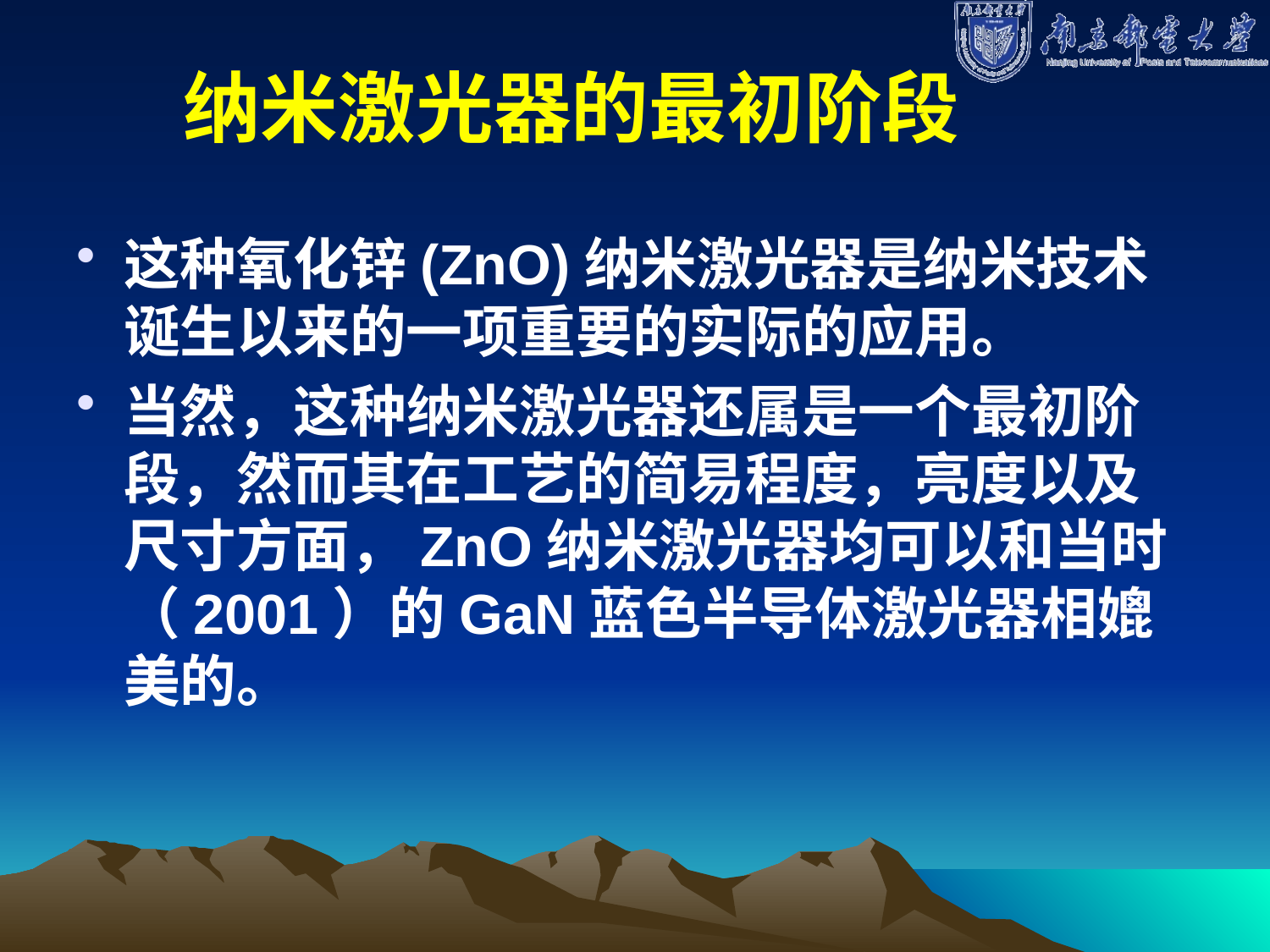

# 纳米激光器的最初阶段
这种氧化锌(ZnO)纳米激光器是纳米技术诞生以来的一项重要的实际的应用。
当然，这种纳米激光器还属是一个最初阶段，然而其在工艺的简易程度，亮度以及尺寸方面，ZnO纳米激光器均可以和当时（2001）的GaN蓝色半导体激光器相媲美的。

19